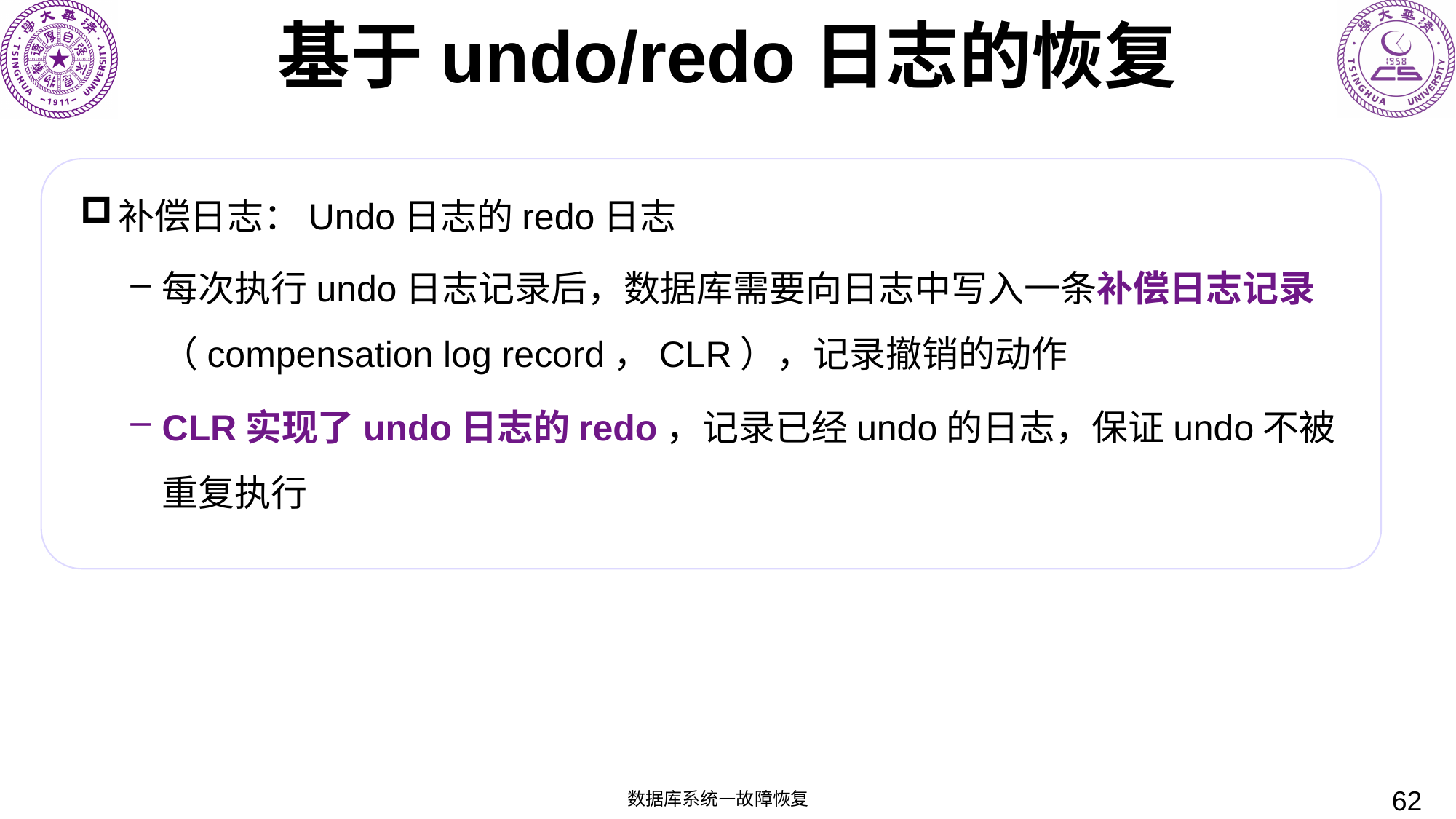

# 基于undo/redo日志的恢复

补偿日志：Undo日志的redo日志
每次执行undo日志记录后，数据库需要向日志中写入一条补偿日志记录（compensation log record，CLR），记录撤销的动作
CLR实现了undo日志的redo，记录已经undo的日志，保证undo不被重复执行
62
数据库系统—故障恢复